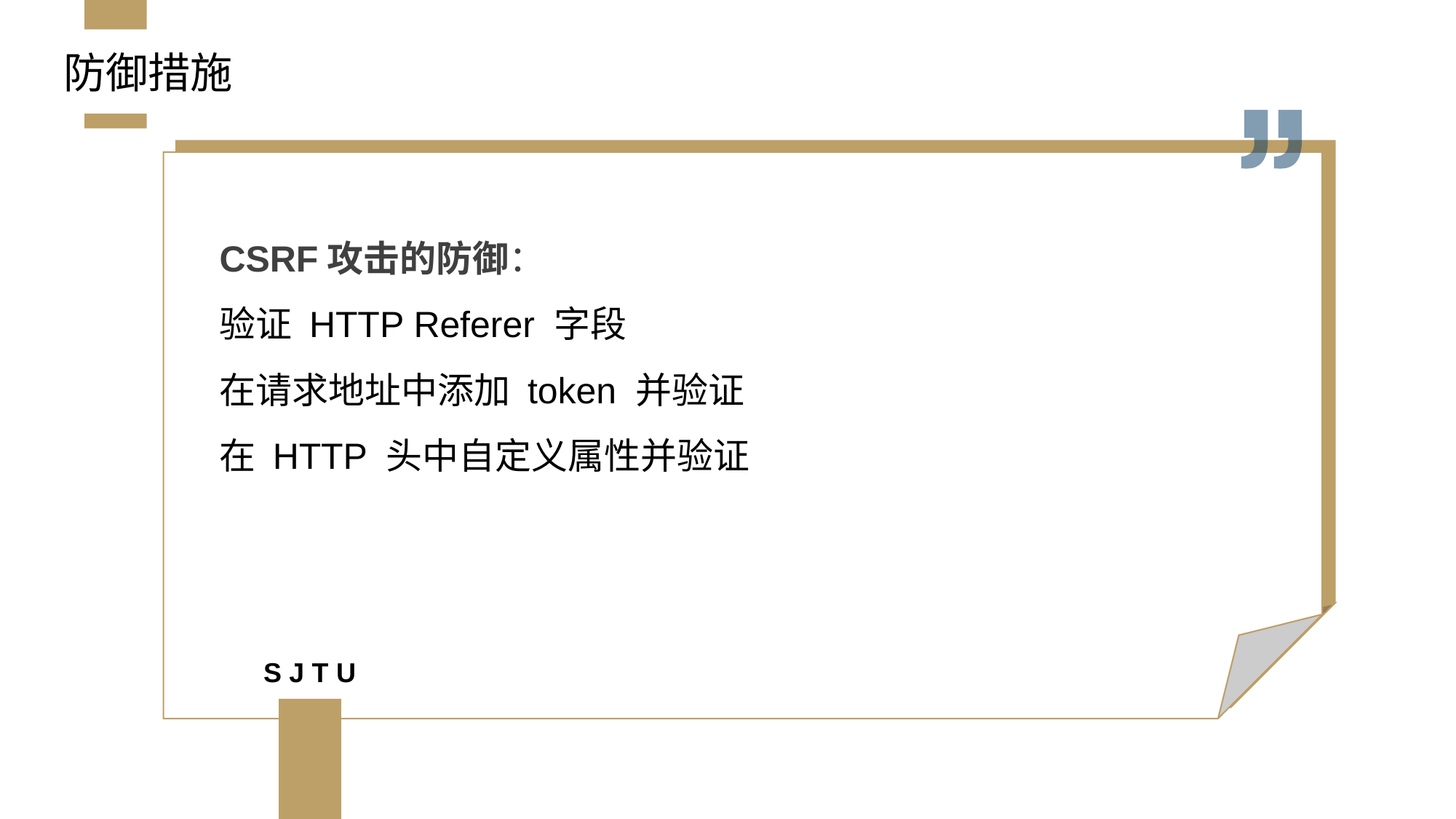

防御措施
CSRF攻击的防御：
验证 HTTP Referer 字段
在请求地址中添加 token 并验证
在 HTTP 头中自定义属性并验证